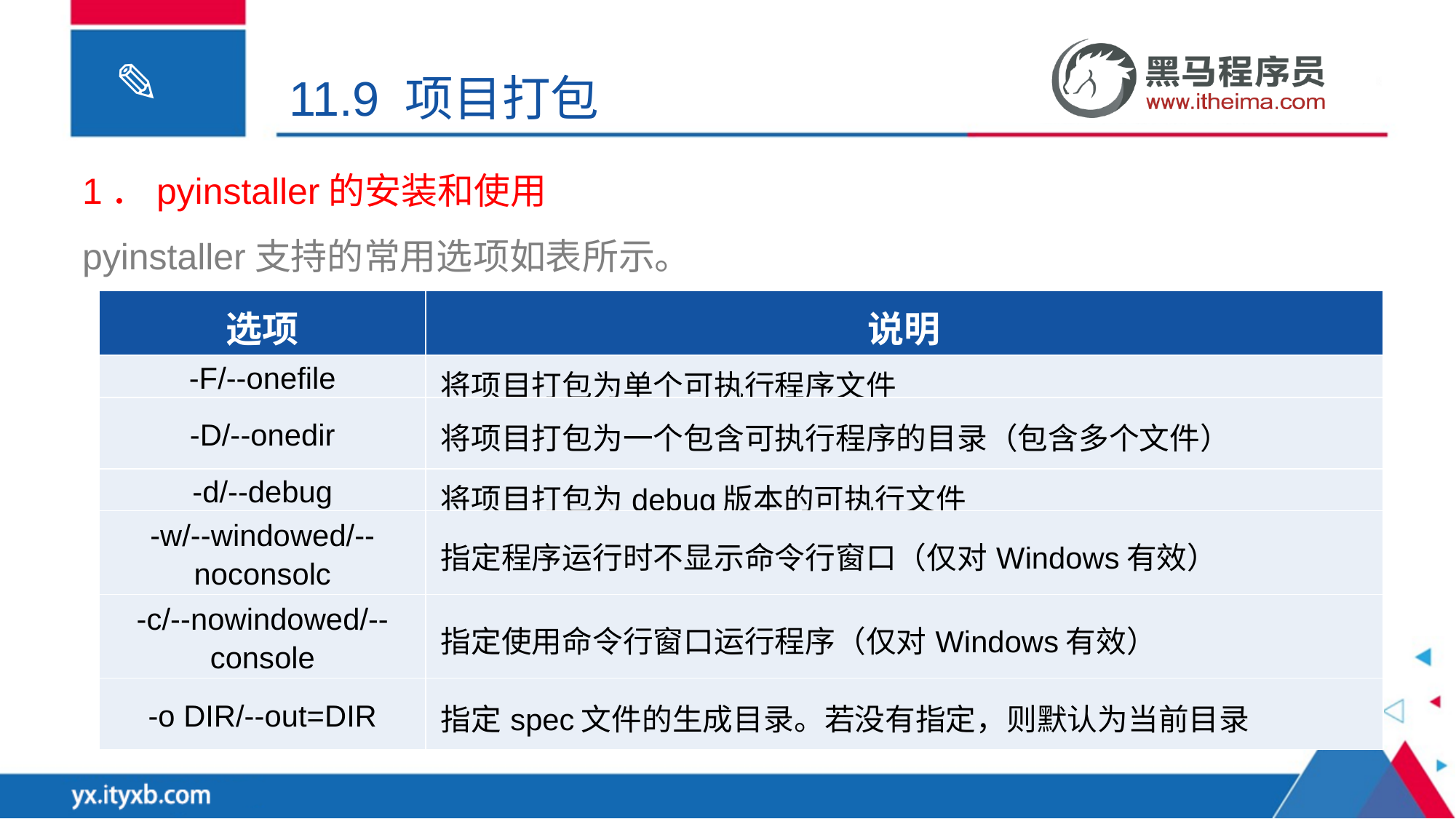

11.9 项目打包
1．pyinstaller的安装和使用
pyinstaller支持的常用选项如表所示。
| 选项 | 说明 |
| --- | --- |
| -F/--onefile | 将项目打包为单个可执行程序文件 |
| -D/--onedir | 将项目打包为一个包含可执行程序的目录（包含多个文件） |
| -d/--debug | 将项目打包为debug版本的可执行文件 |
| -w/--windowed/--noconsolc | 指定程序运行时不显示命令行窗口（仅对Windows有效） |
| -c/--nowindowed/--console | 指定使用命令行窗口运行程序（仅对Windows有效） |
| -o DIR/--out=DIR | 指定spec文件的生成目录。若没有指定，则默认为当前目录 |